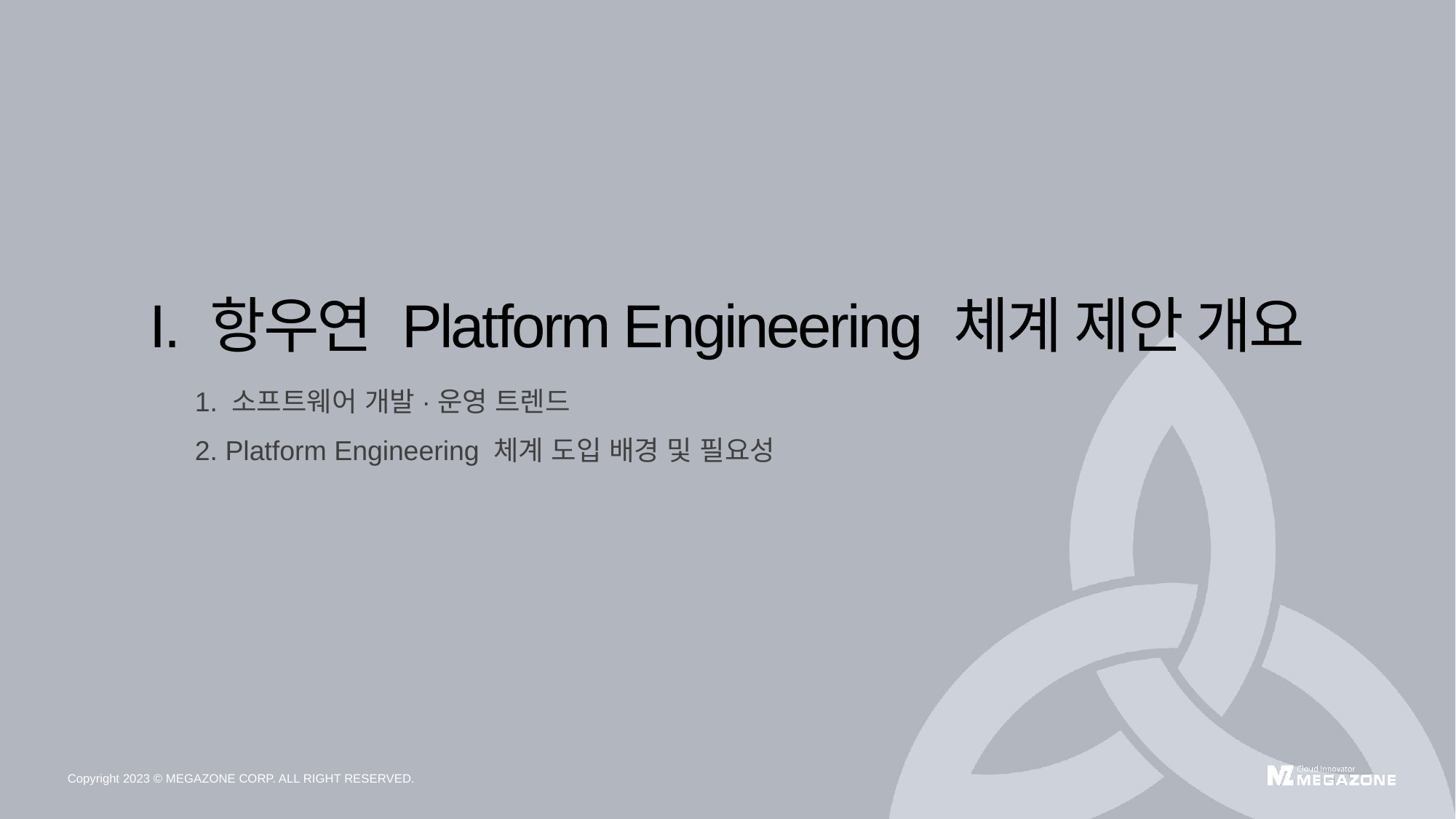

I. 항우연 Platform Engineering 체계 제안 개요
1. 소프트웨어 개발·운영 트렌드
2. Platform Engineering 체계 도입 배경 및 필요성